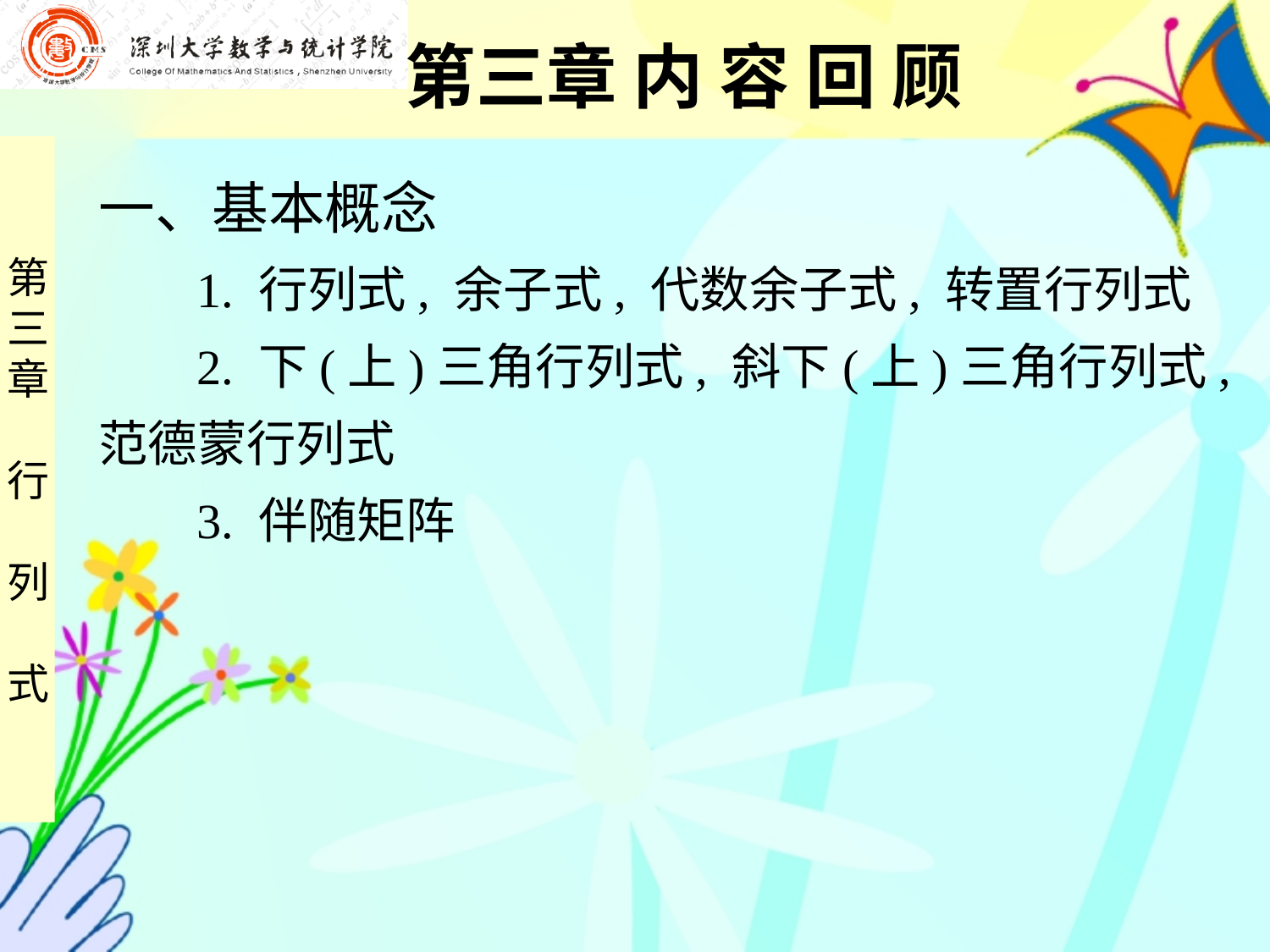

第三章 内 容 回 顾
一、基本概念
        1. 行列式, 余子式, 代数余子式, 转置行列式
        2. 下(上)三角行列式, 斜下(上)三角行列式,
范德蒙行列式
        3. 伴随矩阵